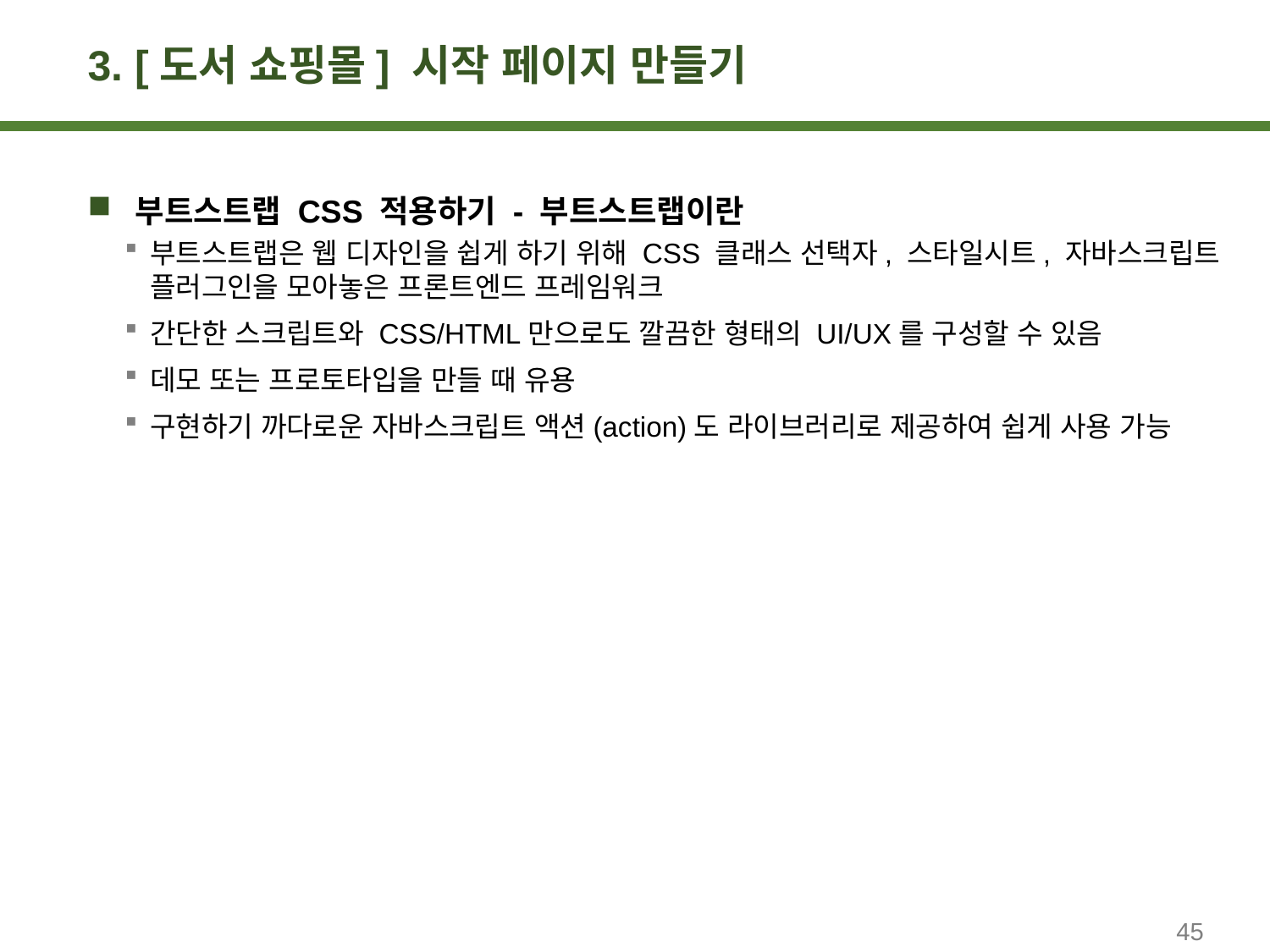

# 3. [도서 쇼핑몰] 시작 페이지 만들기
부트스트랩 CSS 적용하기 - 부트스트랩이란
부트스트랩은 웹 디자인을 쉽게 하기 위해 CSS 클래스 선택자, 스타일시트, 자바스크립트 플러그인을 모아놓은 프론트엔드 프레임워크
간단한 스크립트와 CSS/HTML만으로도 깔끔한 형태의 UI/UX를 구성할 수 있음
데모 또는 프로토타입을 만들 때 유용
구현하기 까다로운 자바스크립트 액션(action)도 라이브러리로 제공하여 쉽게 사용 가능